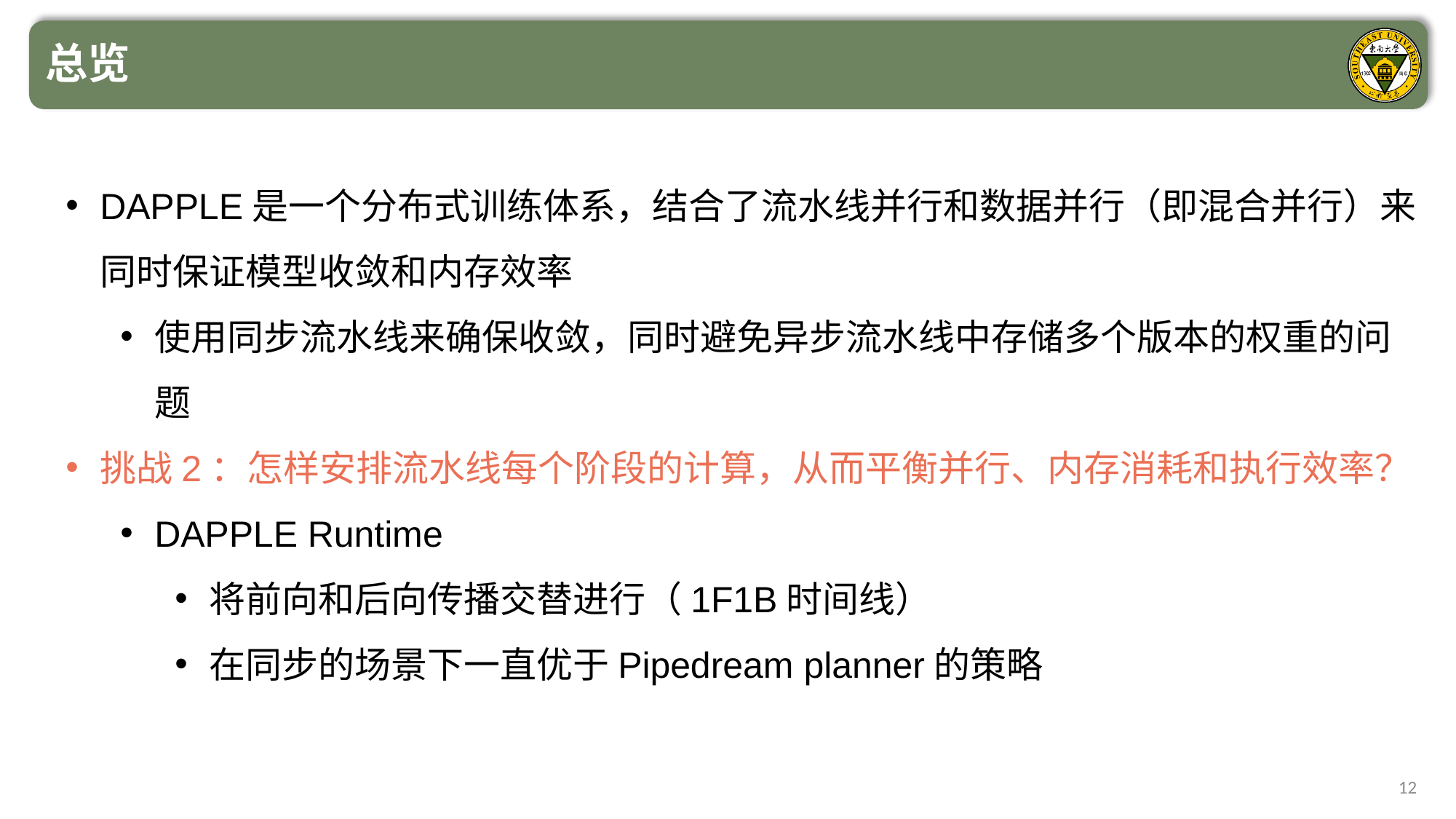

总览
DAPPLE是一个分布式训练体系，结合了流水线并行和数据并行（即混合并行）来同时保证模型收敛和内存效率
使用同步流水线来确保收敛，同时避免异步流水线中存储多个版本的权重的问题
挑战2：怎样安排流水线每个阶段的计算，从而平衡并行、内存消耗和执行效率？
DAPPLE Runtime
将前向和后向传播交替进行（1F1B时间线）
在同步的场景下一直优于Pipedream planner的策略
12